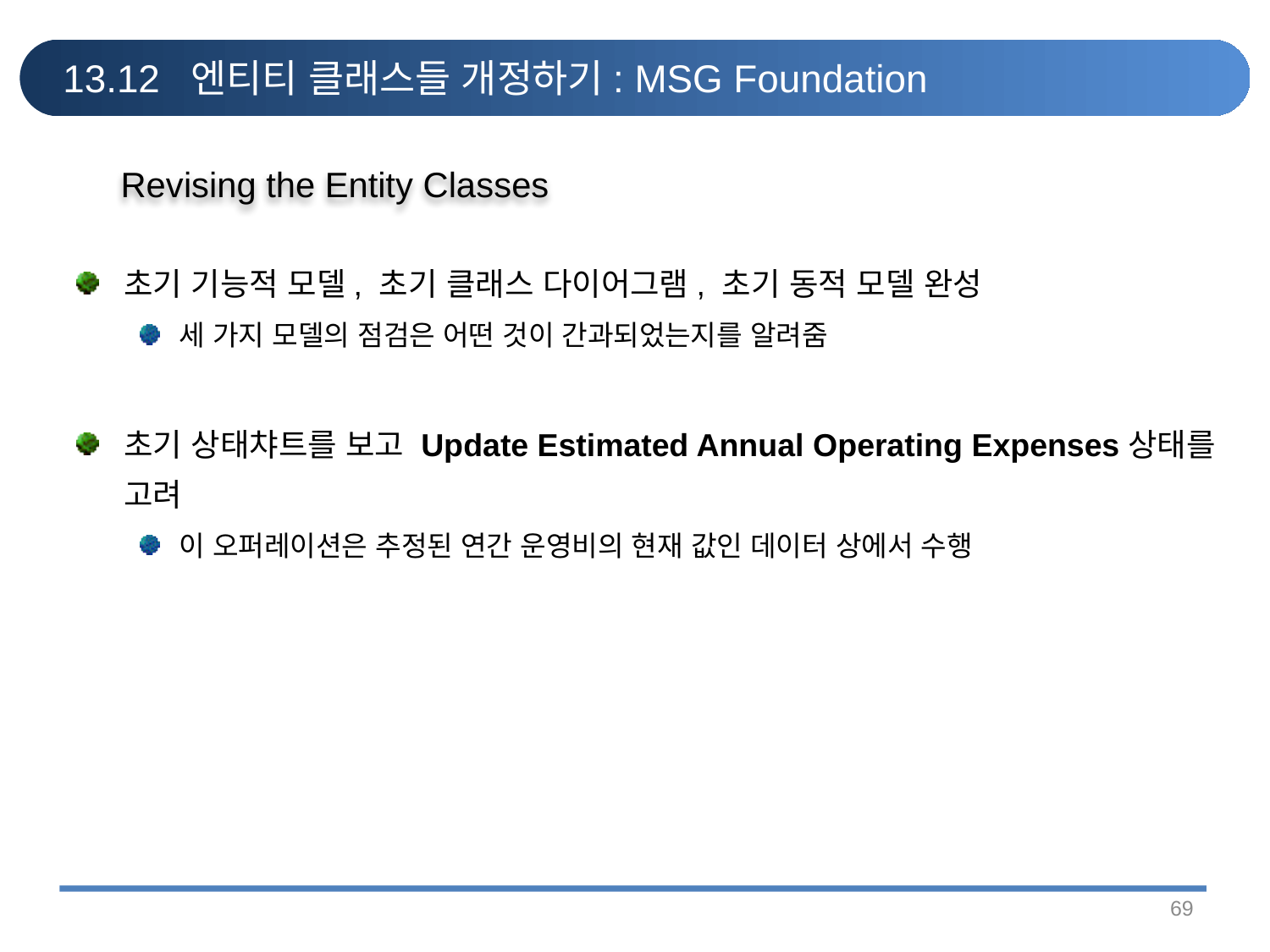

# 13.12  엔티티 클래스들 개정하기: MSG Foundation
Revising the Entity Classes
초기 기능적 모델, 초기 클래스 다이어그램, 초기 동적 모델 완성
세 가지 모델의 점검은 어떤 것이 간과되었는지를 알려줌

초기 상태챠트를 보고 Update Estimated Annual Operating Expenses상태를 고려
이 오퍼레이션은 추정된 연간 운영비의 현재 값인 데이터 상에서 수행

69